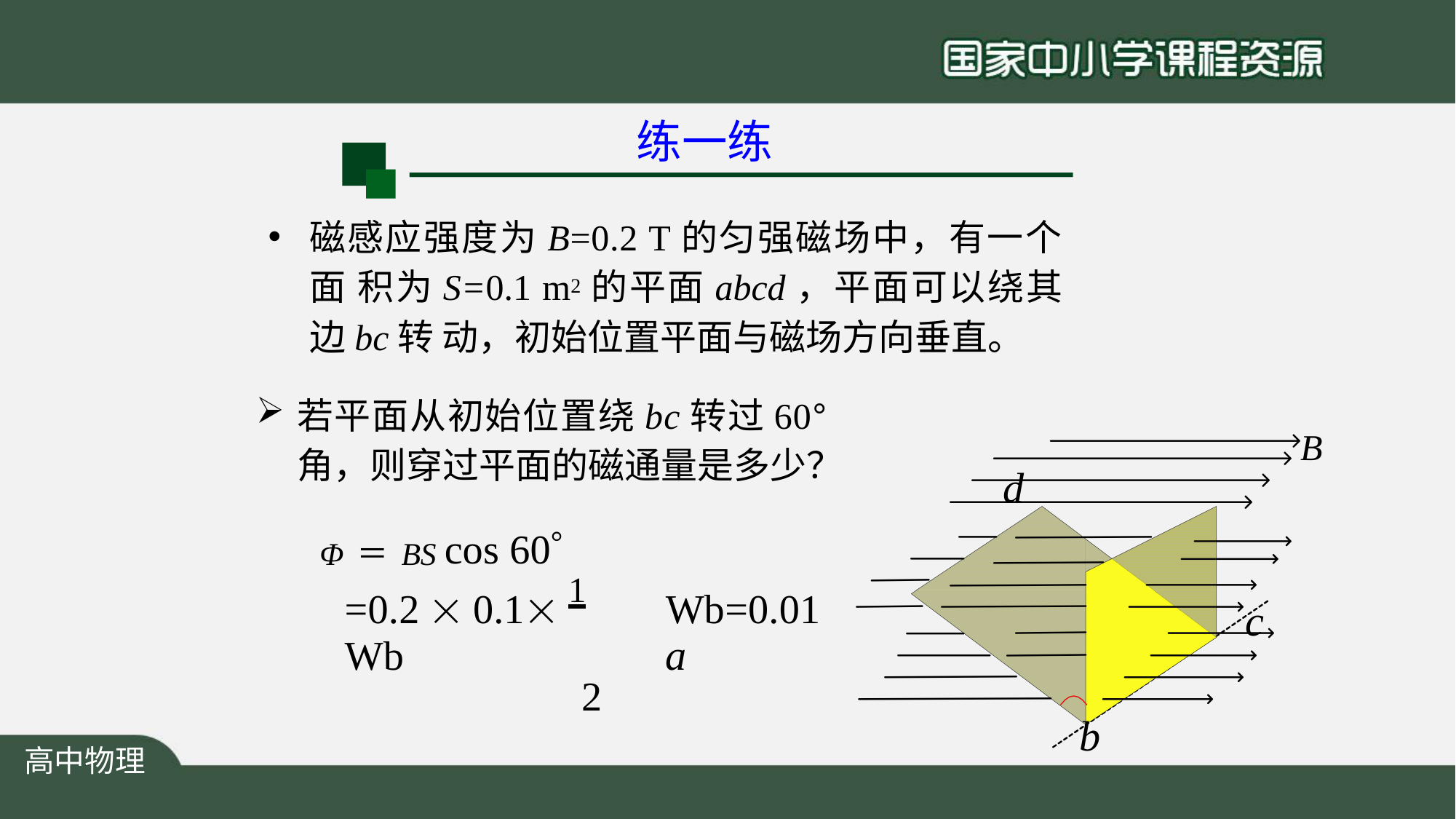

# 练一练

磁感应强度为B=0.2 T的匀强磁场中，有一个面 积为S=0.1 m2的平面abcd，平面可以绕其边bc转 动，初始位置平面与磁场方向垂直。
若平面从初始位置绕bc转过60°  角，则穿过平面的磁通量是多少？
Φ＝BS cos 60°
=0.2 × 0.1× 1	Wb=0.01 Wb	a
2
B

d
c
b
高中物理